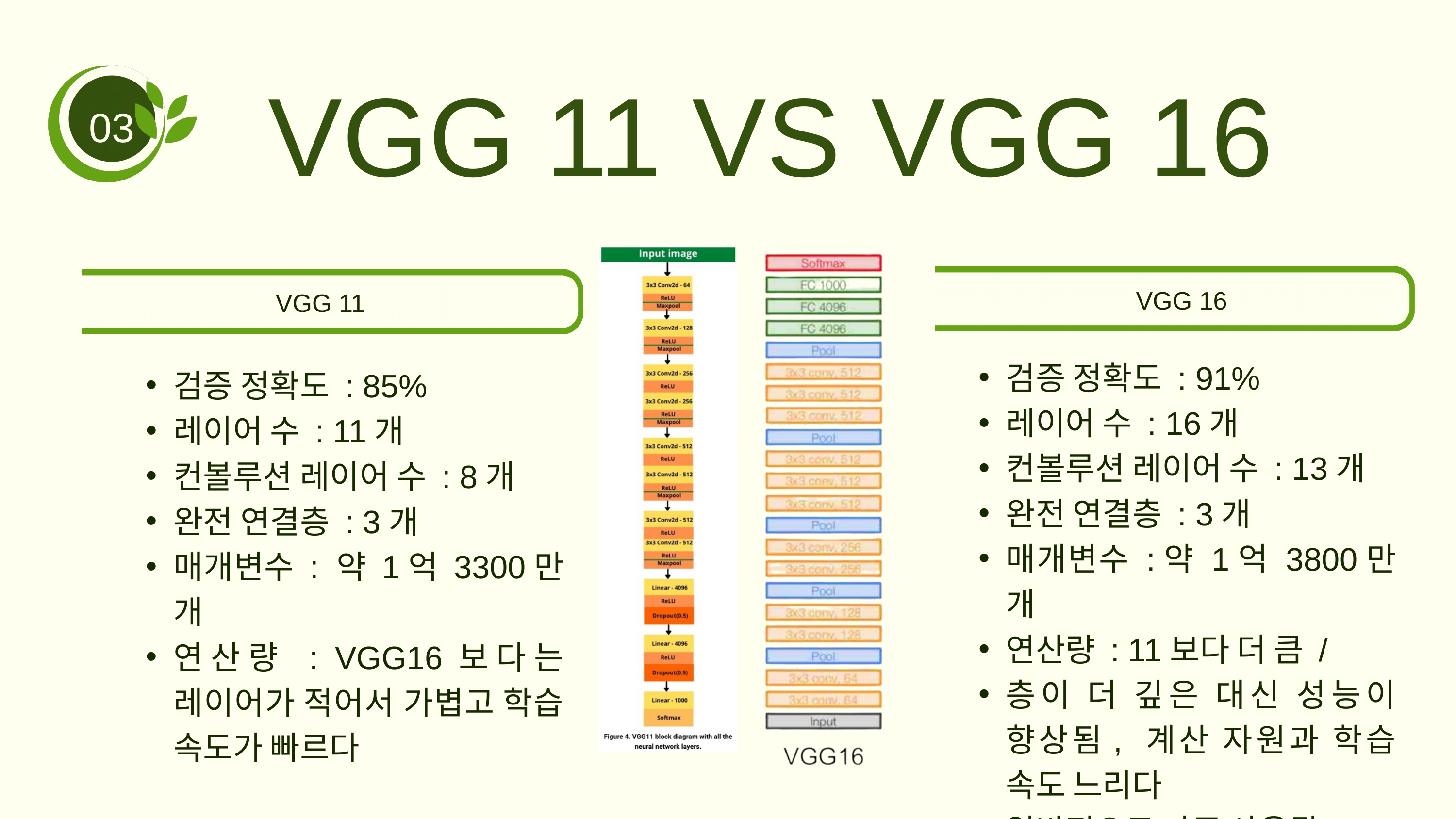

VGG 11 VS VGG 16

03

VGG 16
VGG 11
검증 정확도 : 91%
레이어 수 : 16개
컨볼루션 레이어 수 : 13개
완전 연결층 : 3개
매개변수 :약 1억 3800만 개
연산량 : 11보다 더 큼 /
층이 더 깊은 대신 성능이 향상됨, 계산 자원과 학습 속도 느리다
일반적으로 자주 사용됨
검증 정확도 : 85%
레이어 수 : 11개
컨볼루션 레이어 수 : 8개
완전 연결층 : 3개
매개변수 : 약 1억 3300만 개
연산량 : VGG16보다는 레이어가 적어서 가볍고 학습 속도가 빠르다